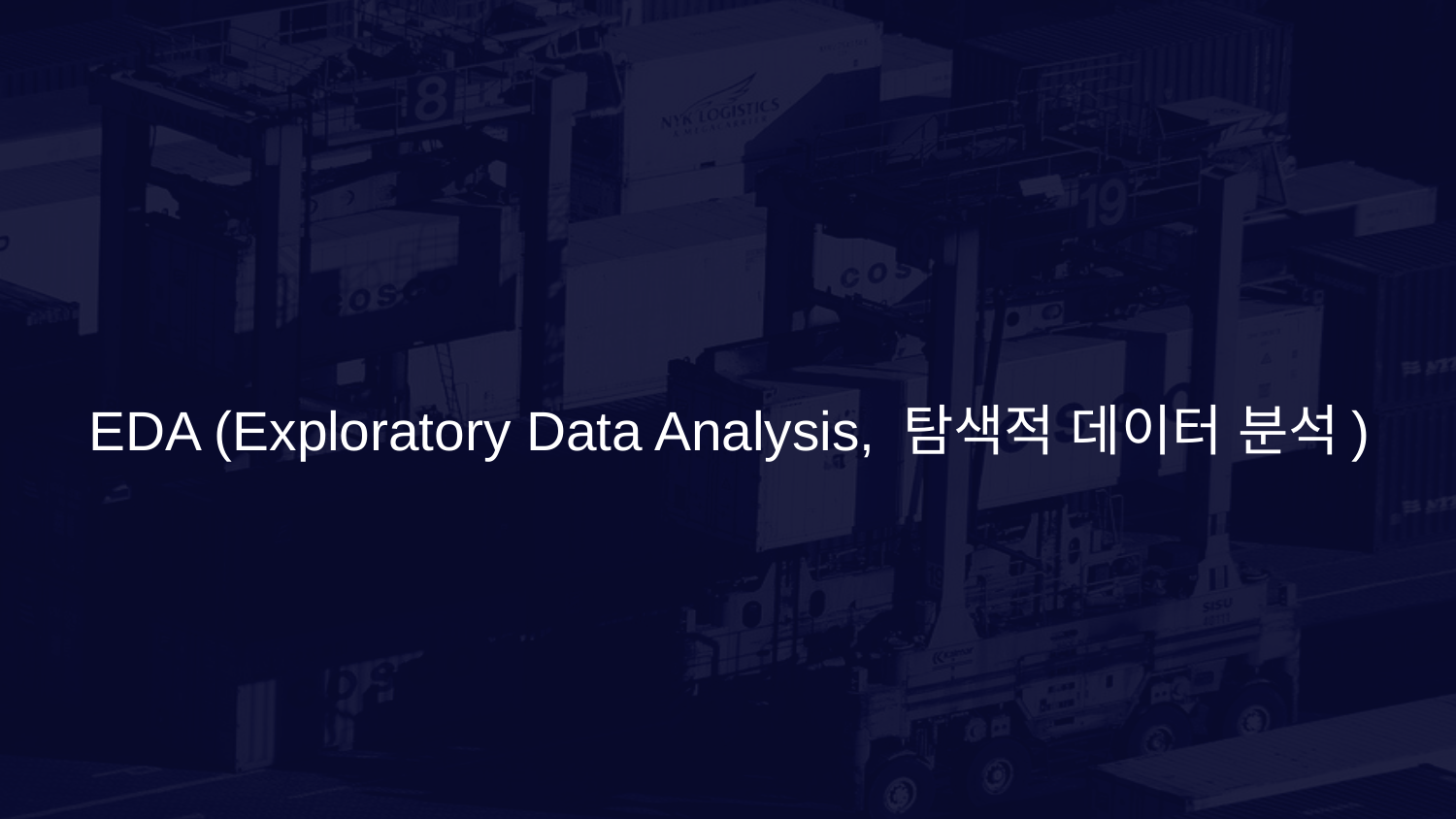

# EDA (Exploratory Data Analysis, 탐색적 데이터 분석)